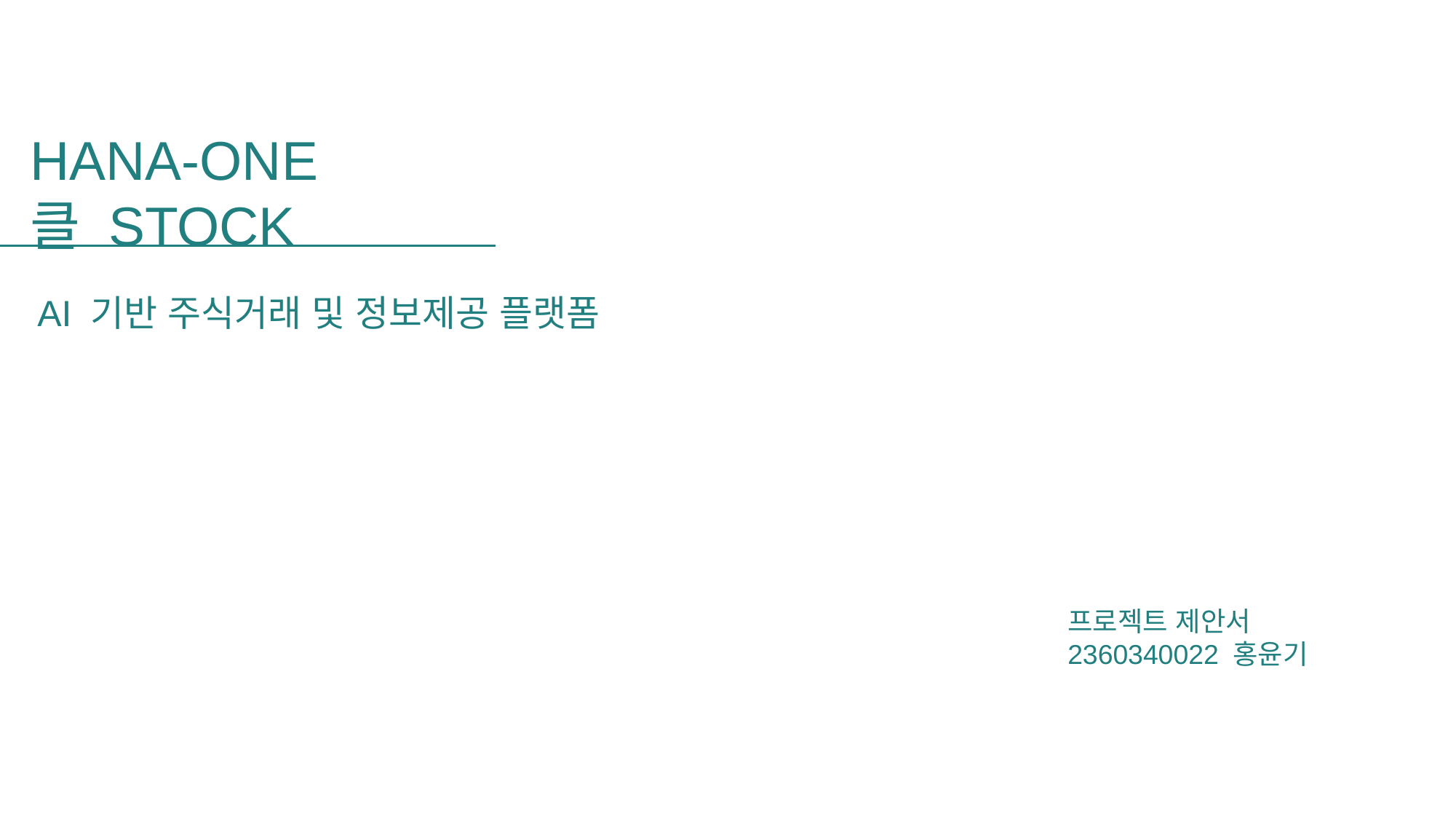

HANA-ONE클 STOCK
AI 기반 주식거래 및 정보제공 플랫폼​
프로젝트 제안서
2360340022 홍윤기